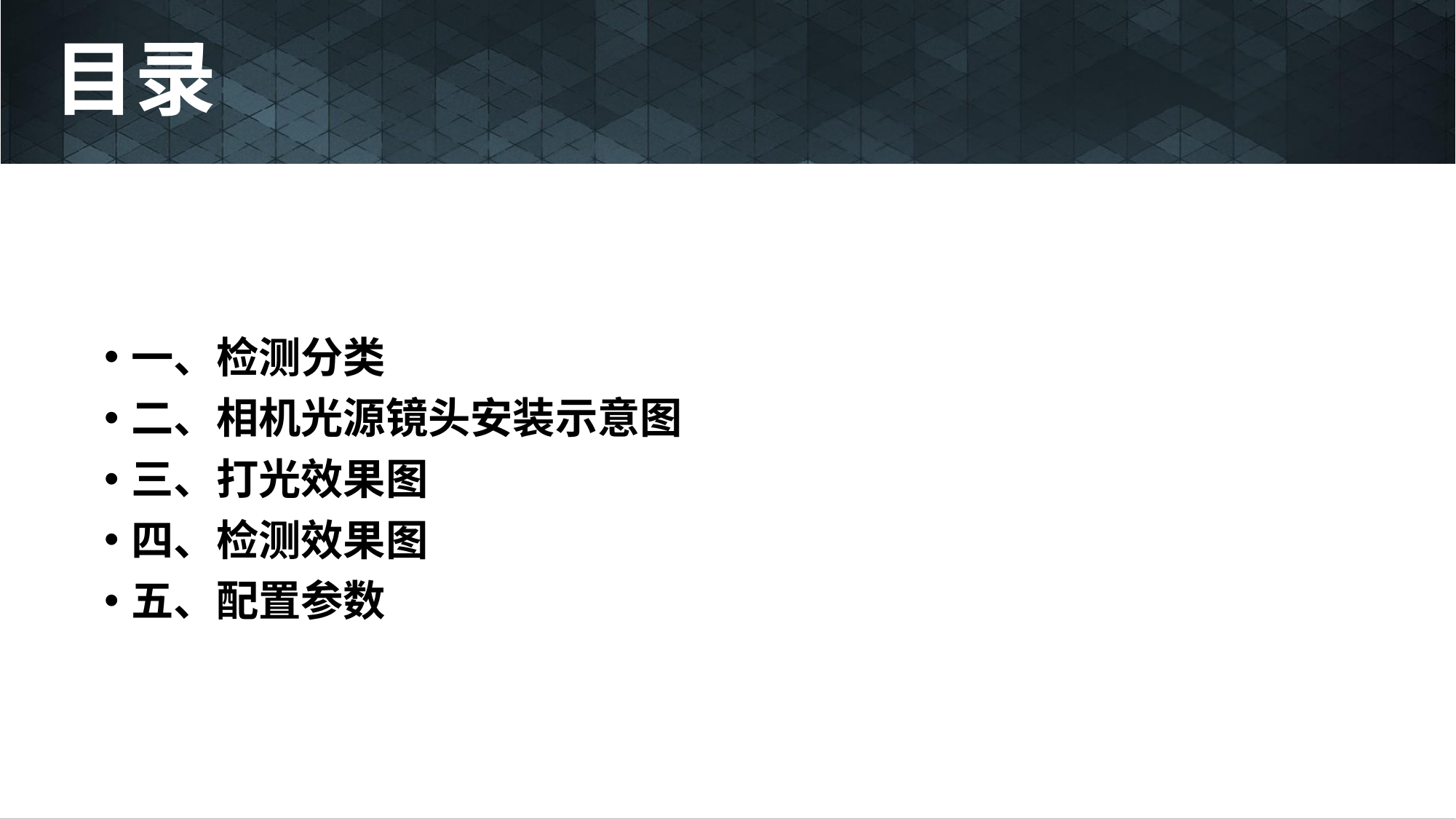

目录
一、检测分类
二、相机光源镜头安装示意图
三、打光效果图
四、检测效果图
五、配置参数